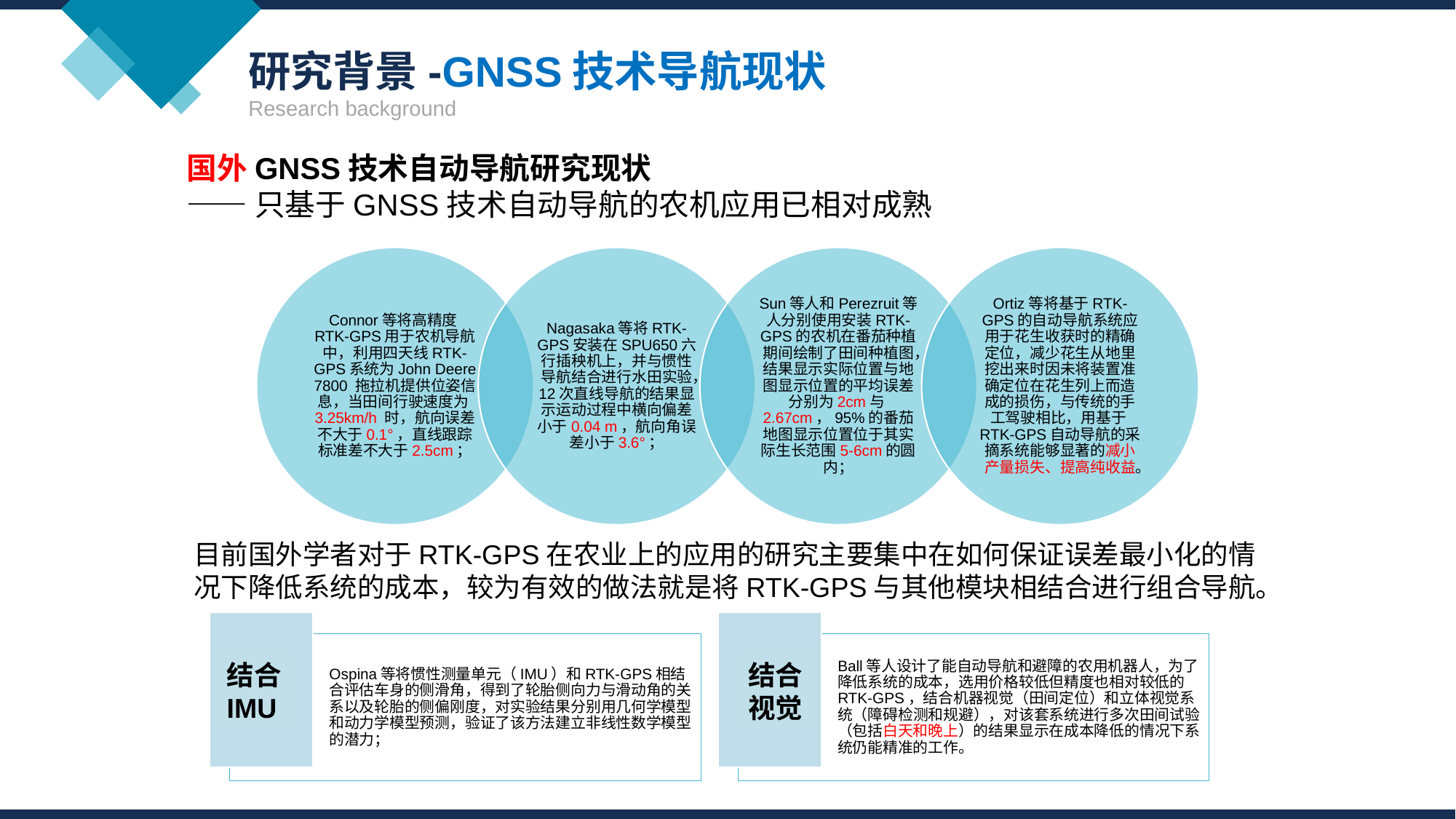

研究背景-GNSS技术导航现状
Research background
国外GNSS技术自动导航研究现状
——只基于GNSS技术自动导航的农机应用已相对成熟
Connor等将高精度RTK-GPS用于农机导航中，利用四天线RTK-GPS系统为John Deere 7800 拖拉机提供位姿信息，当田间行驶速度为3.25km/h 时，航向误差不大于0.1°，直线跟踪标准差不大于2.5cm；
Nagasaka等将RTK-GPS安装在SPU650六行插秧机上，并与惯性导航结合进行水田实验，12次直线导航的结果显示运动过程中横向偏差小于0.04 m，航向角误差小于3.6°；
Sun等人和Perezruit等人分别使用安装RTK-GPS的农机在番茄种植期间绘制了田间种植图，结果显示实际位置与地图显示位置的平均误差分别为2cm与2.67cm，95%的番茄地图显示位置位于其实际生长范围5-6cm的圆内；
Ortiz等将基于RTK-GPS的自动导航系统应用于花生收获时的精确定位，减少花生从地里挖出来时因未将装置准确定位在花生列上而造成的损伤，与传统的手工驾驶相比，用基于RTK-GPS自动导航的采摘系统能够显著的减小产量损失、提高纯收益。
目前国外学者对于RTK-GPS在农业上的应用的研究主要集中在如何保证误差最小化的情况下降低系统的成本，较为有效的做法就是将RTK-GPS与其他模块相结合进行组合导航。
Ospina等将惯性测量单元（IMU）和RTK-GPS相结合评估车身的侧滑角，得到了轮胎侧向力与滑动角的关系以及轮胎的侧偏刚度，对实验结果分别用几何学模型和动力学模型预测，验证了该方法建立非线性数学模型的潜力；
Ball等人设计了能自动导航和避障的农用机器人，为了降低系统的成本，选用价格较低但精度也相对较低的RTK-GPS，结合机器视觉（田间定位）和立体视觉系统（障碍检测和规避），对该套系统进行多次田间试验（包括白天和晚上）的结果显示在成本降低的情况下系统仍能精准的工作。
结合IMU
结合视觉